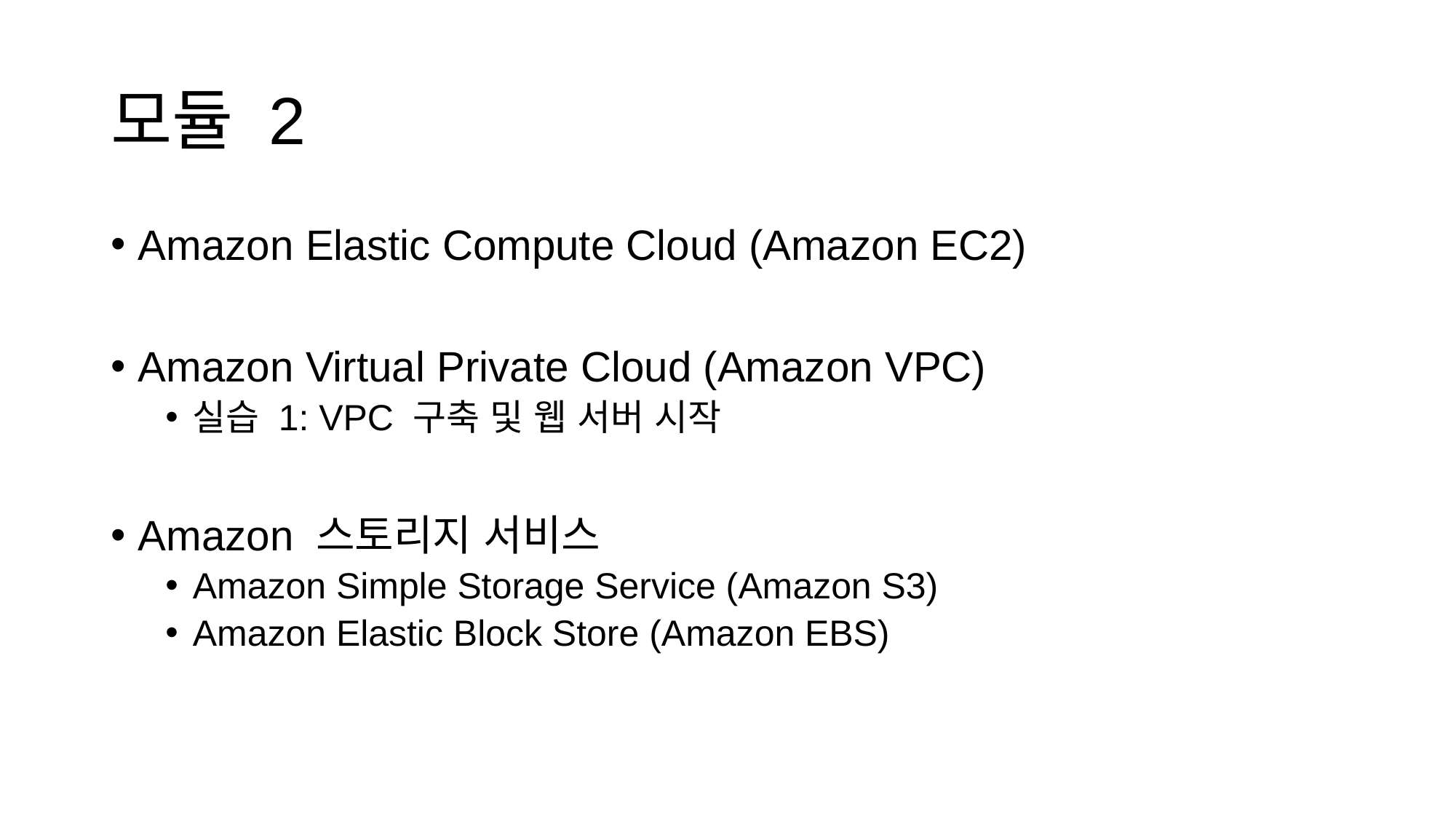

# 모듈 2 주제
Amazon Elastic Compute Cloud (Amazon EC2)

Amazon Virtual Private Cloud (Amazon VPC)
실습 1: VPC 구축 및 웹 서버 시작

Amazon 스토리지 서비스
Amazon Simple Storage Service (Amazon S3)
Amazon Elastic Block Store (Amazon EBS)